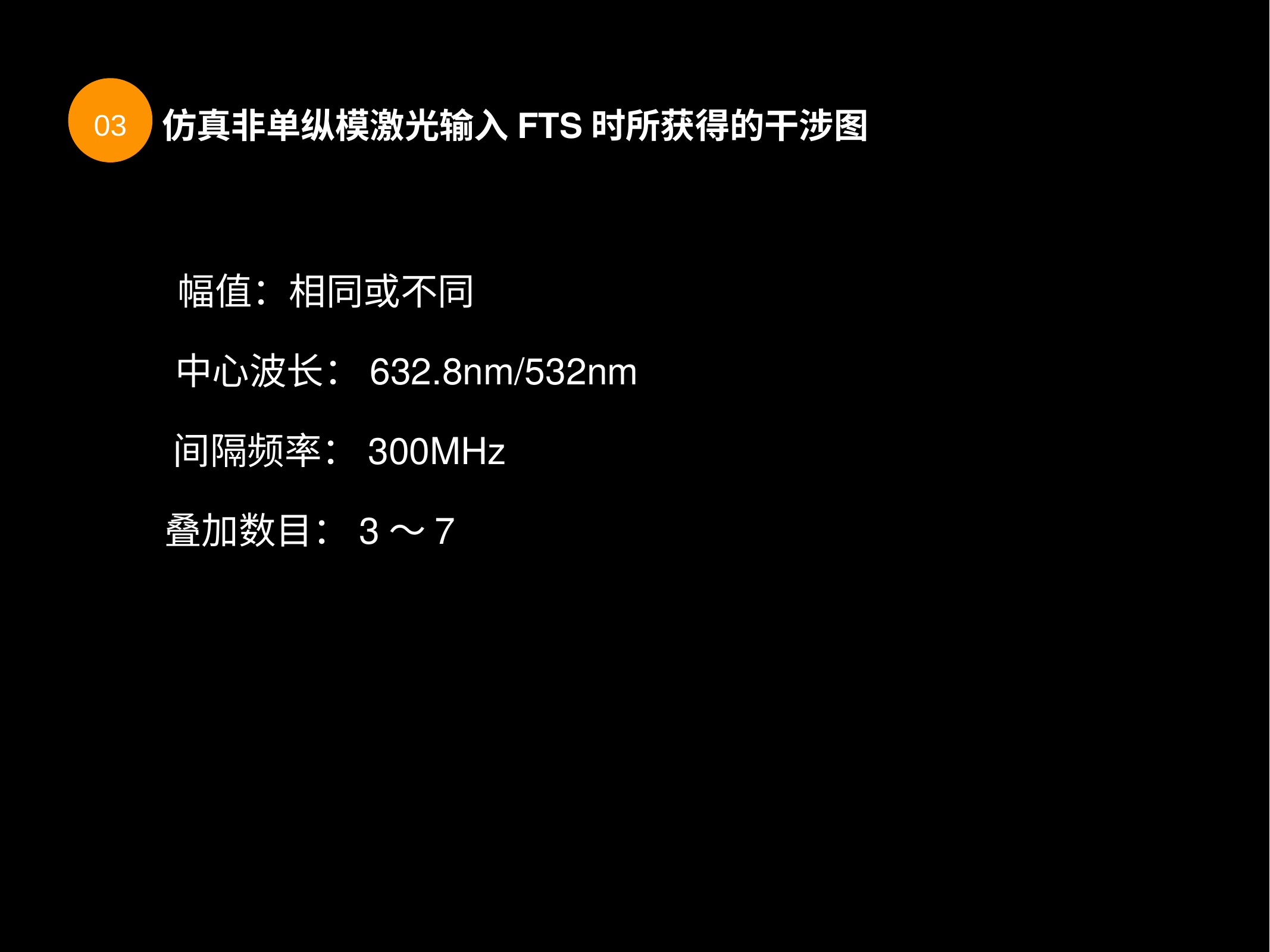

03
仿真非单纵模激光输入FTS时所获得的干涉图
幅值：相同或不同
中心波长：632.8nm/532nm
间隔频率：300MHz
叠加数目：3～7